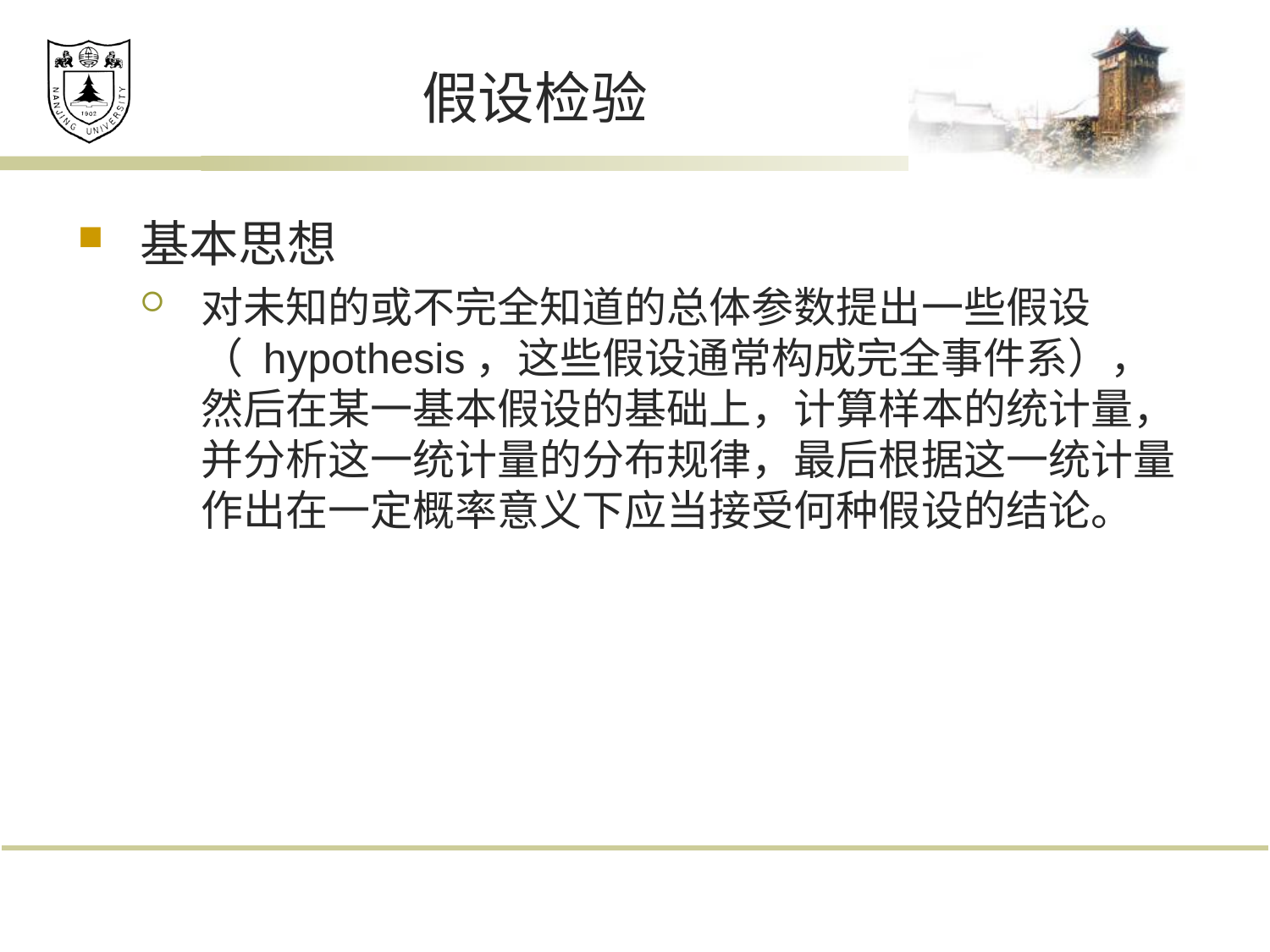

# 假设检验
基本思想
对未知的或不完全知道的总体参数提出一些假设（ hypothesis，这些假设通常构成完全事件系），然后在某一基本假设的基础上，计算样本的统计量，并分析这一统计量的分布规律，最后根据这一统计量作出在一定概率意义下应当接受何种假设的结论。